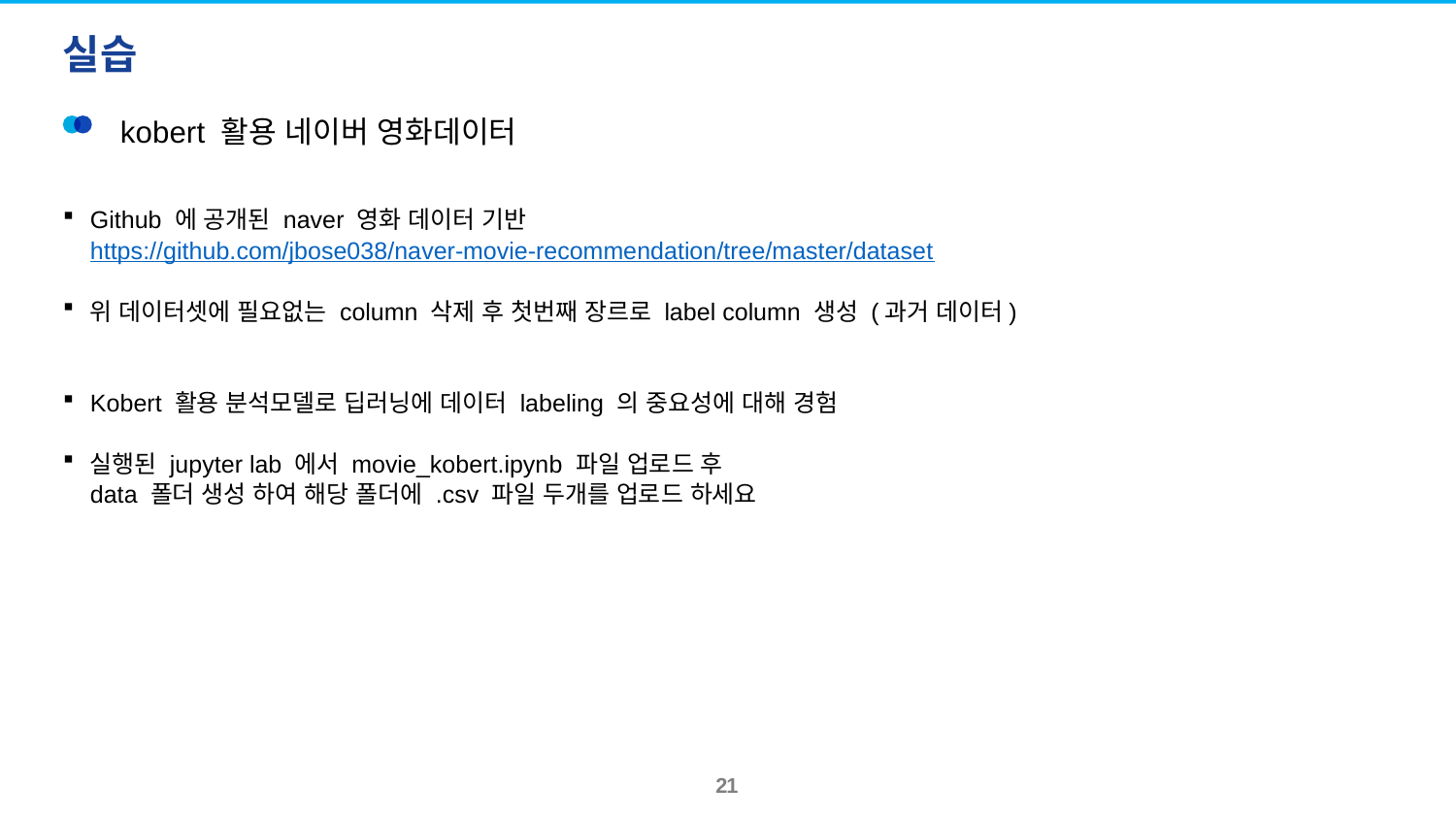

# 실습
kobert 활용 네이버 영화데이터
Github 에 공개된 naver 영화 데이터 기반
https://github.com/jbose038/naver-movie-recommendation/tree/master/dataset

위 데이터셋에 필요없는 column 삭제 후 첫번째 장르로 label column 생성 (과거 데이터)

Kobert 활용 분석모델로 딥러닝에 데이터 labeling 의 중요성에 대해 경험

실행된 jupyter lab 에서 movie_kobert.ipynb 파일 업로드 후
data 폴더 생성 하여 해당 폴더에 .csv 파일 두개를 업로드 하세요